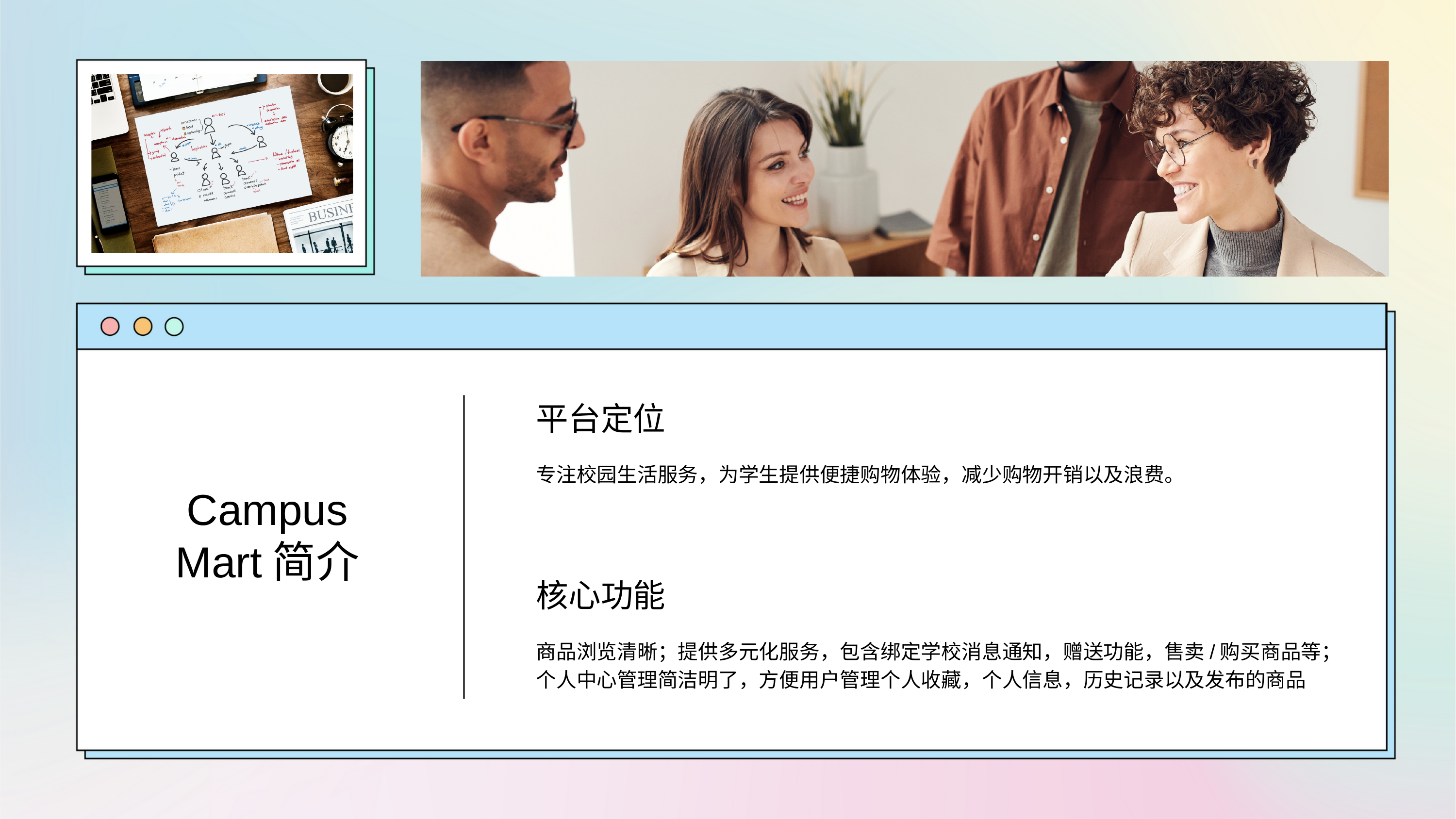

平台定位
专注校园生活服务，为学生提供便捷购物体验，减少购物开销以及浪费。
Campus Mart简介
核心功能
商品浏览清晰；提供多元化服务，包含绑定学校消息通知，赠送功能，售卖/购买商品等；个人中心管理简洁明了，方便用户管理个人收藏，个人信息，历史记录以及发布的商品